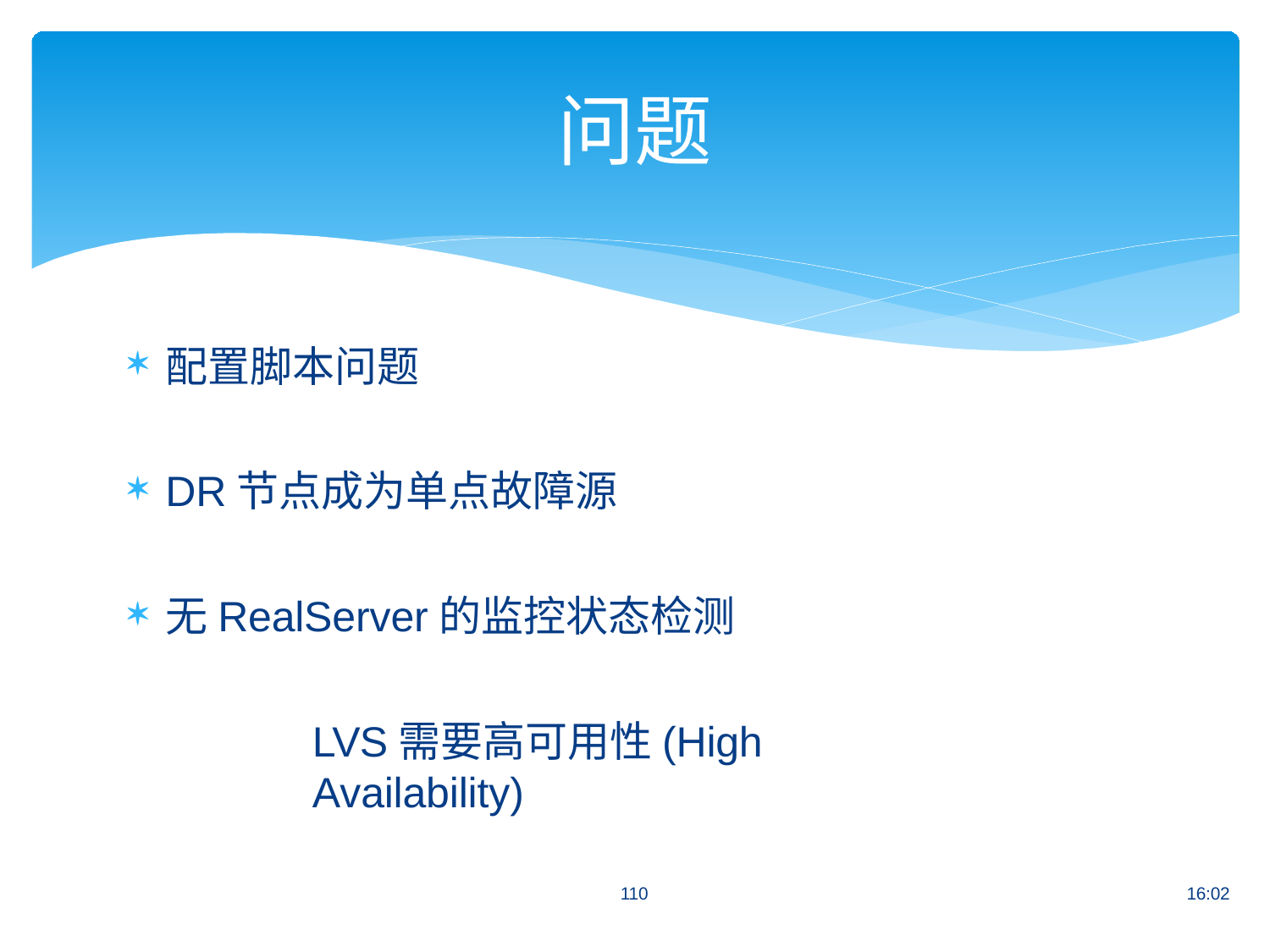

# 问题

配置脚本问题

DR节点成为单点故障源

无RealServer的监控状态检测

LVS需要高可用性(High Availability)
110
16:02